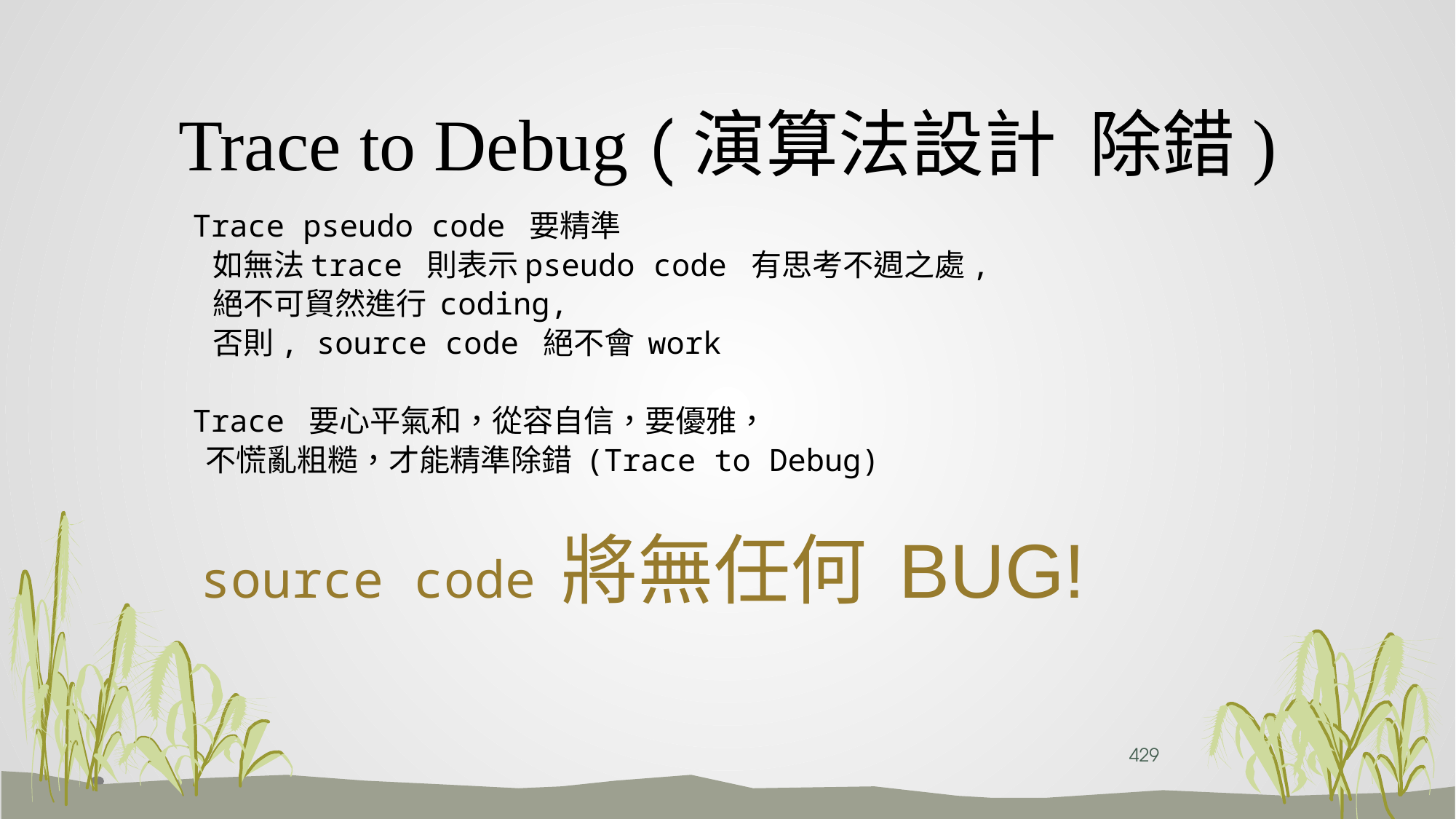

# Trace to Debug (演算法設計  除錯)
Trace pseudo code 要精準
  如無法trace 則表示pseudo code 有思考不週之處,
  絕不可貿然進行 coding,
  否則, source code 絕不會 work

Trace 要心平氣和，從容自信，要優雅，
 不慌亂粗糙，才能精準除錯 (Trace to Debug)

 source code 將無任何 BUG!
429